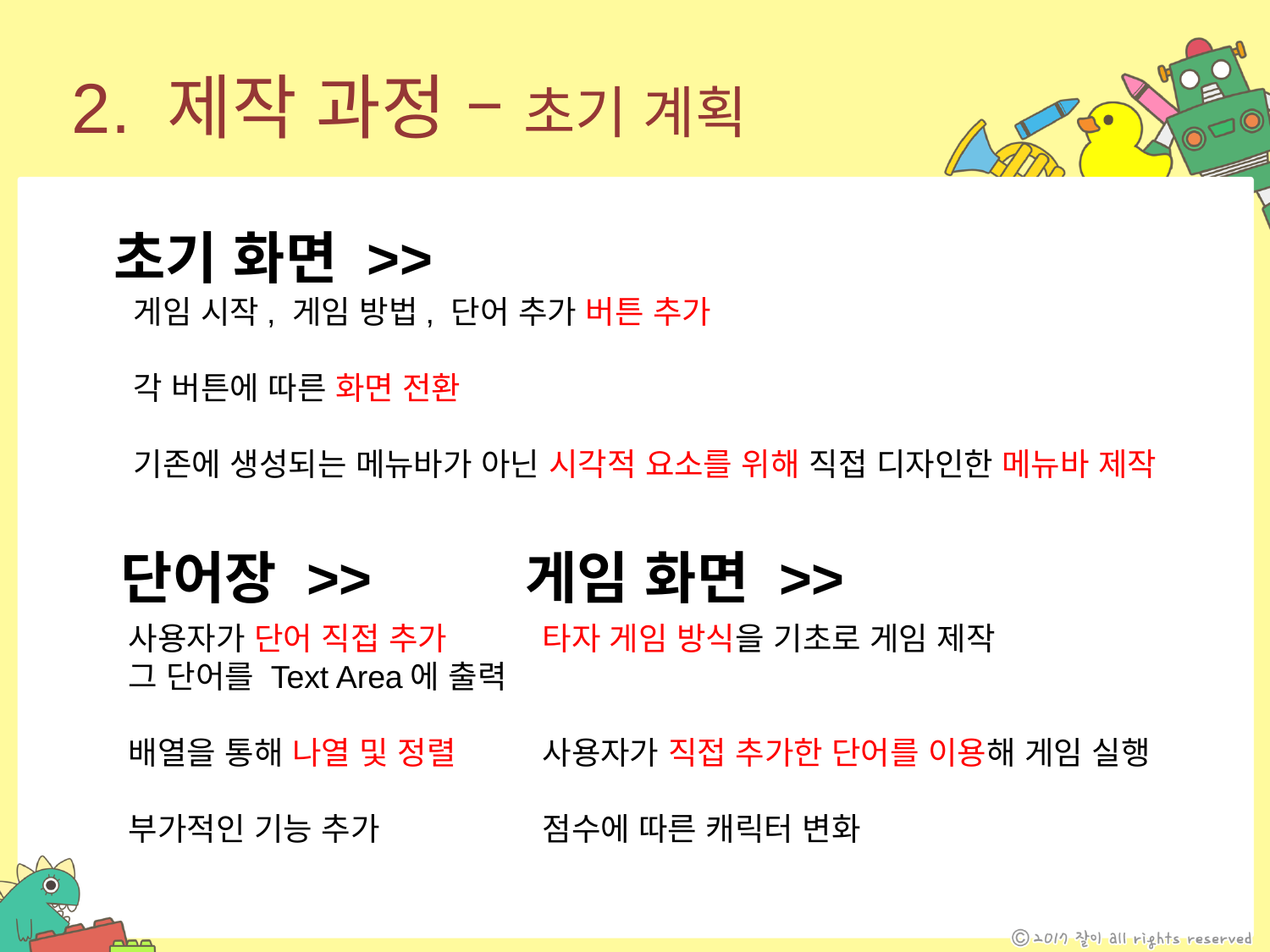

2. 제작 과정 – 초기 계획
초기 화면 >>
게임 시작, 게임 방법, 단어 추가 버튼 추가

각 버튼에 따른 화면 전환

기존에 생성되는 메뉴바가 아닌 시각적 요소를 위해 직접 디자인한 메뉴바 제작
게임 화면 >>
단어장 >>
사용자가 단어 직접 추가
그 단어를 Text Area에 출력

배열을 통해 나열 및 정렬

부가적인 기능 추가
타자 게임 방식을 기초로 게임 제작

사용자가 직접 추가한 단어를 이용해 게임 실행

점수에 따른 캐릭터 변화